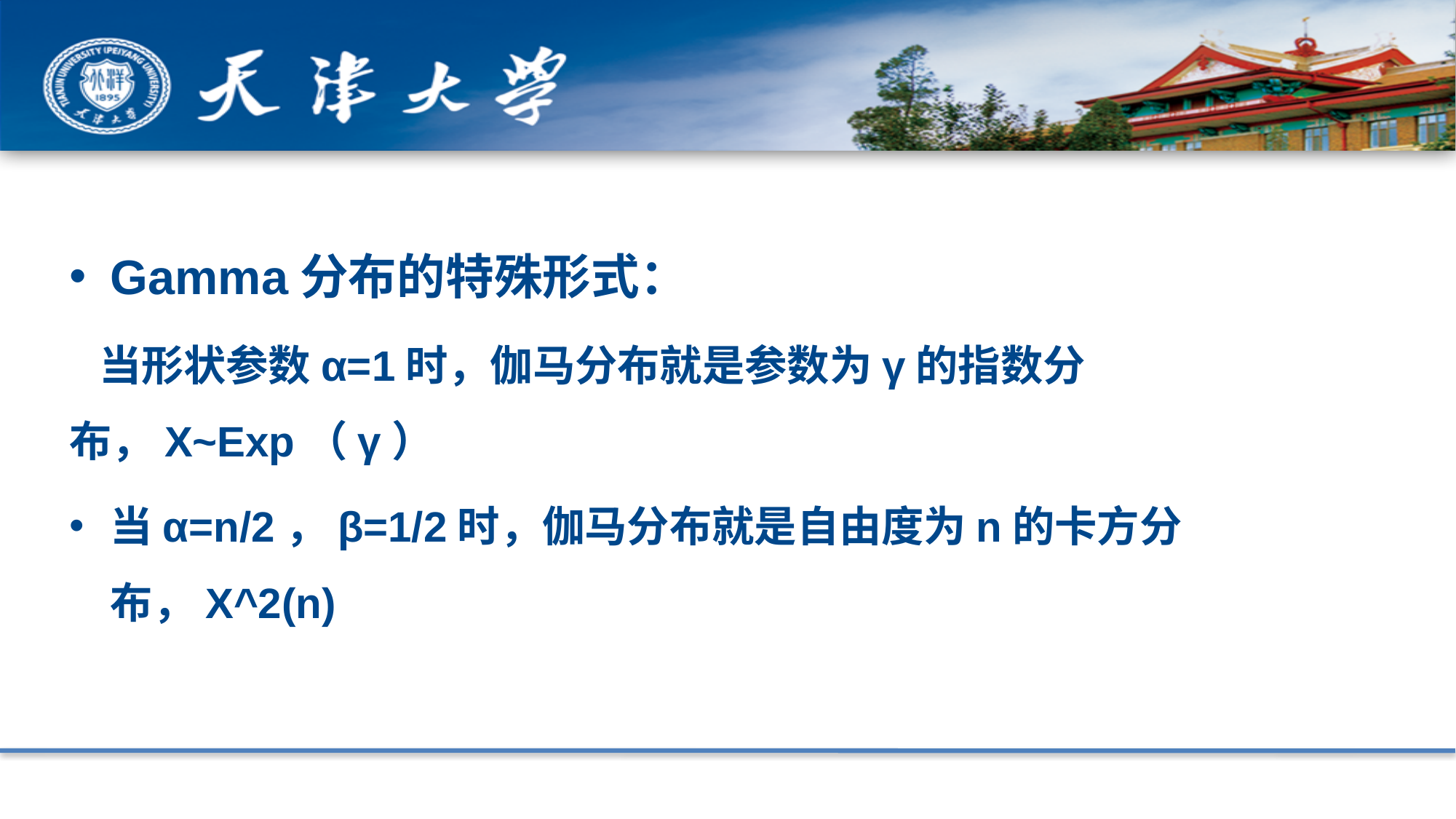

Gamma分布的特殊形式：
  当形状参数α=1时，伽马分布就是参数为γ的指数分布，X~Exp（γ）
当α=n/2，β=1/2时，伽马分布就是自由度为n的卡方分布，X^2(n)